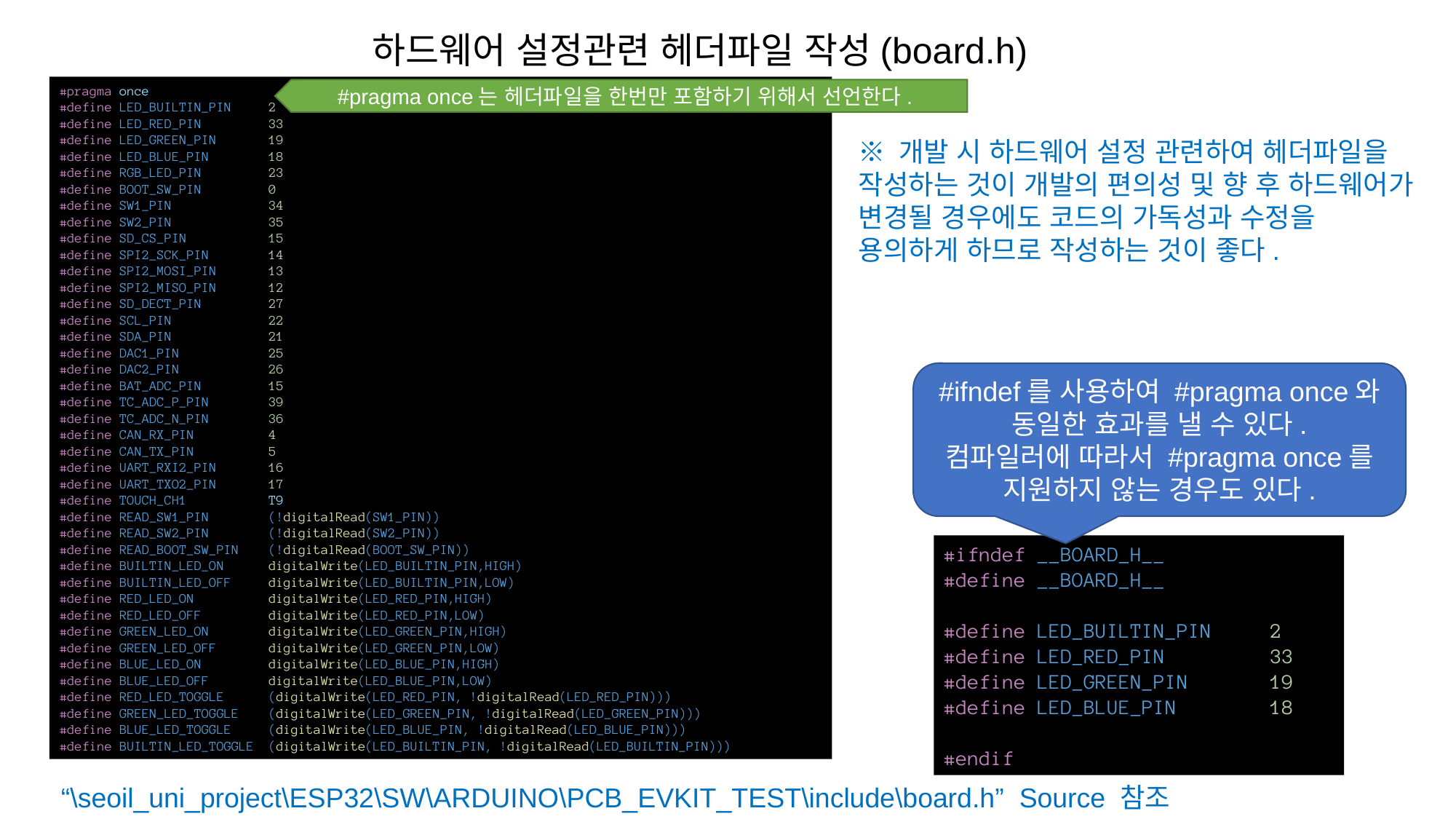

하드웨어 설정관련 헤더파일 작성(board.h)
#pragma once
#define LED_BUILTIN_PIN     2
#define LED_RED_PIN         33
#define LED_GREEN_PIN       19
#define LED_BLUE_PIN        18
#define RGB_LED_PIN         23
#define BOOT_SW_PIN         0
#define SW1_PIN             34
#define SW2_PIN             35
#define SD_CS_PIN           15
#define SPI2_SCK_PIN        14
#define SPI2_MOSI_PIN       13
#define SPI2_MISO_PIN       12
#define SD_DECT_PIN         27
#define SCL_PIN             22
#define SDA_PIN             21
#define DAC1_PIN            25
#define DAC2_PIN            26
#define BAT_ADC_PIN         15
#define TC_ADC_P_PIN        39
#define TC_ADC_N_PIN        36
#define CAN_RX_PIN          4
#define CAN_TX_PIN          5
#define UART_RXI2_PIN       16
#define UART_TXO2_PIN       17
#define TOUCH_CH1           T9
#define READ_SW1_PIN        (!digitalRead(SW1_PIN))
#define READ_SW2_PIN        (!digitalRead(SW2_PIN))
#define READ_BOOT_SW_PIN    (!digitalRead(BOOT_SW_PIN))
#define BUILTIN_LED_ON      digitalWrite(LED_BUILTIN_PIN,HIGH)
#define BUILTIN_LED_OFF     digitalWrite(LED_BUILTIN_PIN,LOW)
#define RED_LED_ON          digitalWrite(LED_RED_PIN,HIGH)
#define RED_LED_OFF         digitalWrite(LED_RED_PIN,LOW)
#define GREEN_LED_ON        digitalWrite(LED_GREEN_PIN,HIGH)
#define GREEN_LED_OFF       digitalWrite(LED_GREEN_PIN,LOW)
#define BLUE_LED_ON         digitalWrite(LED_BLUE_PIN,HIGH)
#define BLUE_LED_OFF        digitalWrite(LED_BLUE_PIN,LOW)
#define RED_LED_TOGGLE      (digitalWrite(LED_RED_PIN, !digitalRead(LED_RED_PIN)))
#define GREEN_LED_TOGGLE    (digitalWrite(LED_GREEN_PIN, !digitalRead(LED_GREEN_PIN)))
#define BLUE_LED_TOGGLE     (digitalWrite(LED_BLUE_PIN, !digitalRead(LED_BLUE_PIN)))
#define BUILTIN_LED_TOGGLE  (digitalWrite(LED_BUILTIN_PIN, !digitalRead(LED_BUILTIN_PIN)))
#pragma once는 헤더파일을 한번만 포함하기 위해서 선언한다.
※ 개발 시 하드웨어 설정 관련하여 헤더파일을 작성하는 것이 개발의 편의성 및 향 후 하드웨어가 변경될 경우에도 코드의 가독성과 수정을 용의하게 하므로 작성하는 것이 좋다.
#ifndef를 사용하여 #pragma once와 동일한 효과를 낼 수 있다.
컴파일러에 따라서 #pragma once를 지원하지 않는 경우도 있다.
#ifndef __BOARD_H__
#define __BOARD_H__
#define LED_BUILTIN_PIN     2
#define LED_RED_PIN         33
#define LED_GREEN_PIN       19
#define LED_BLUE_PIN        18
#endif
“\seoil_uni_project\ESP32\SW\ARDUINO\PCB_EVKIT_TEST\include\board.h”  Source 참조